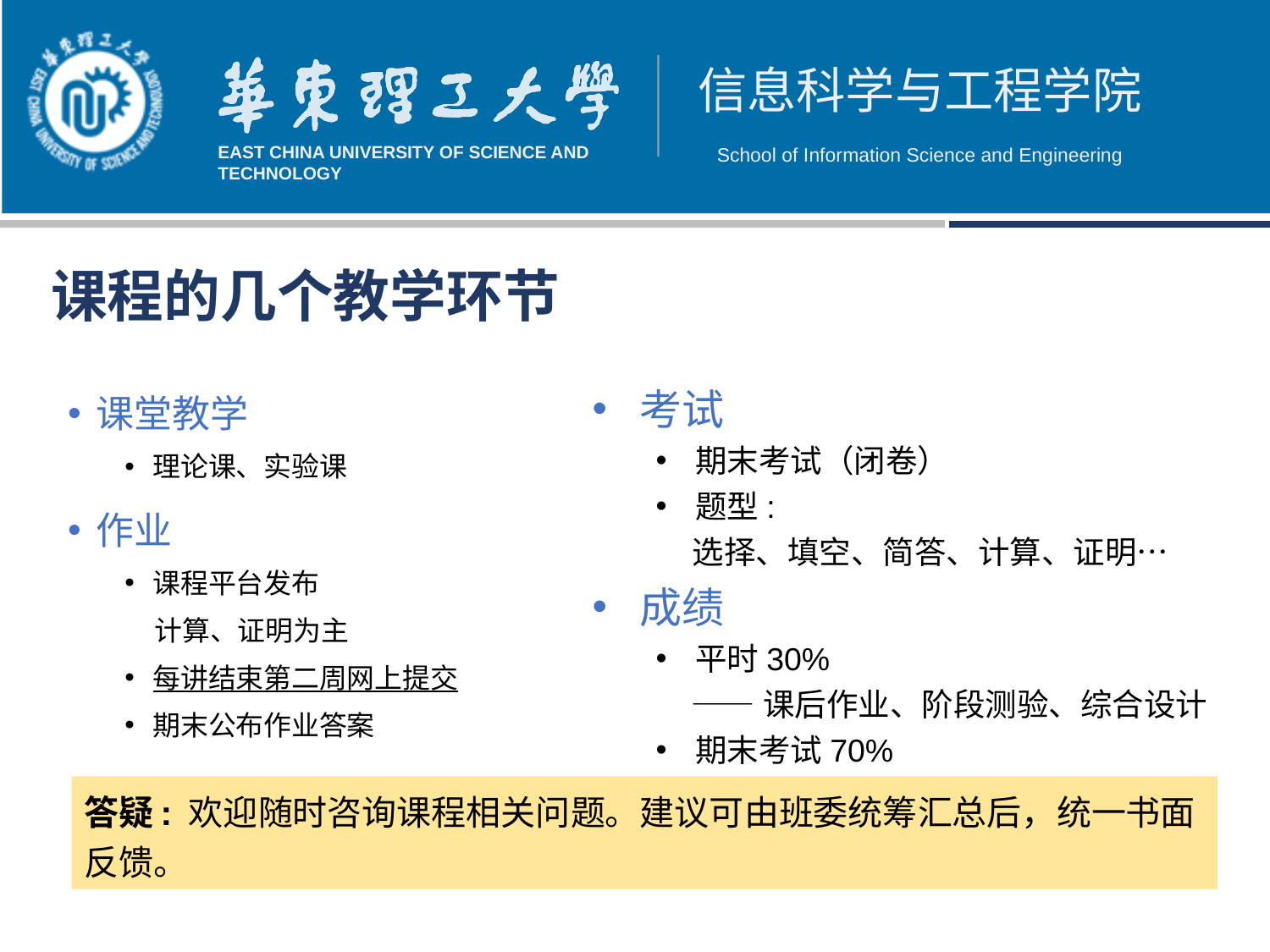

课程的几个教学环节
考试
期末考试（闭卷）
题型:
    选择、填空、简答、计算、证明…
成绩
平时30%
     ——课后作业、阶段测验、综合设计
期末考试70%
课堂教学
理论课、实验课
作业
课程平台发布
    计算、证明为主
每讲结束第二周网上提交
期末公布作业答案

答疑: 欢迎随时咨询课程相关问题。建议可由班委统筹汇总后，统一书面反馈。
9